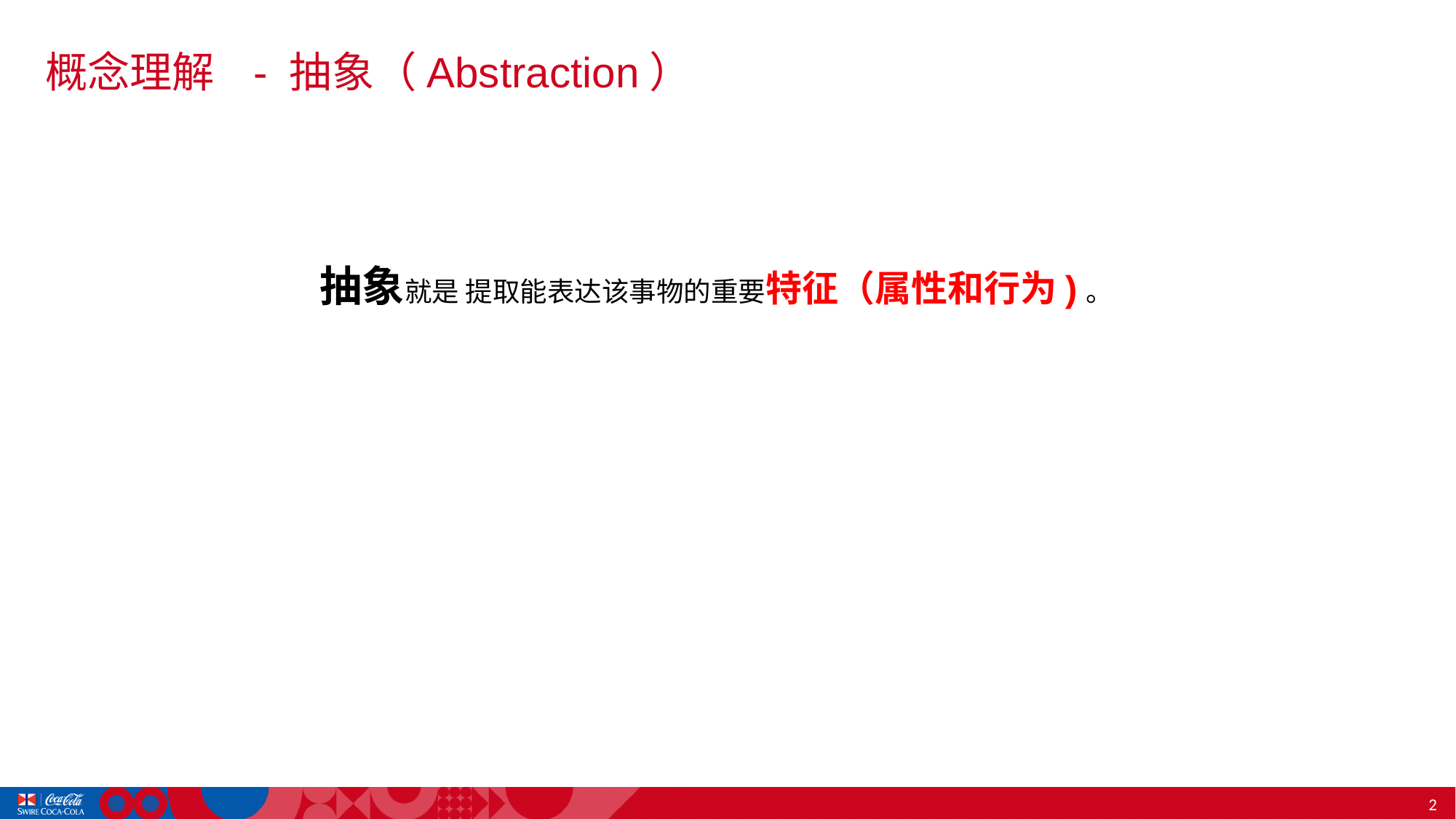

# 概念理解   - 抽象（Abstraction）
抽象就是 提取能表达该事物的重要特征（属性和行为)。
2